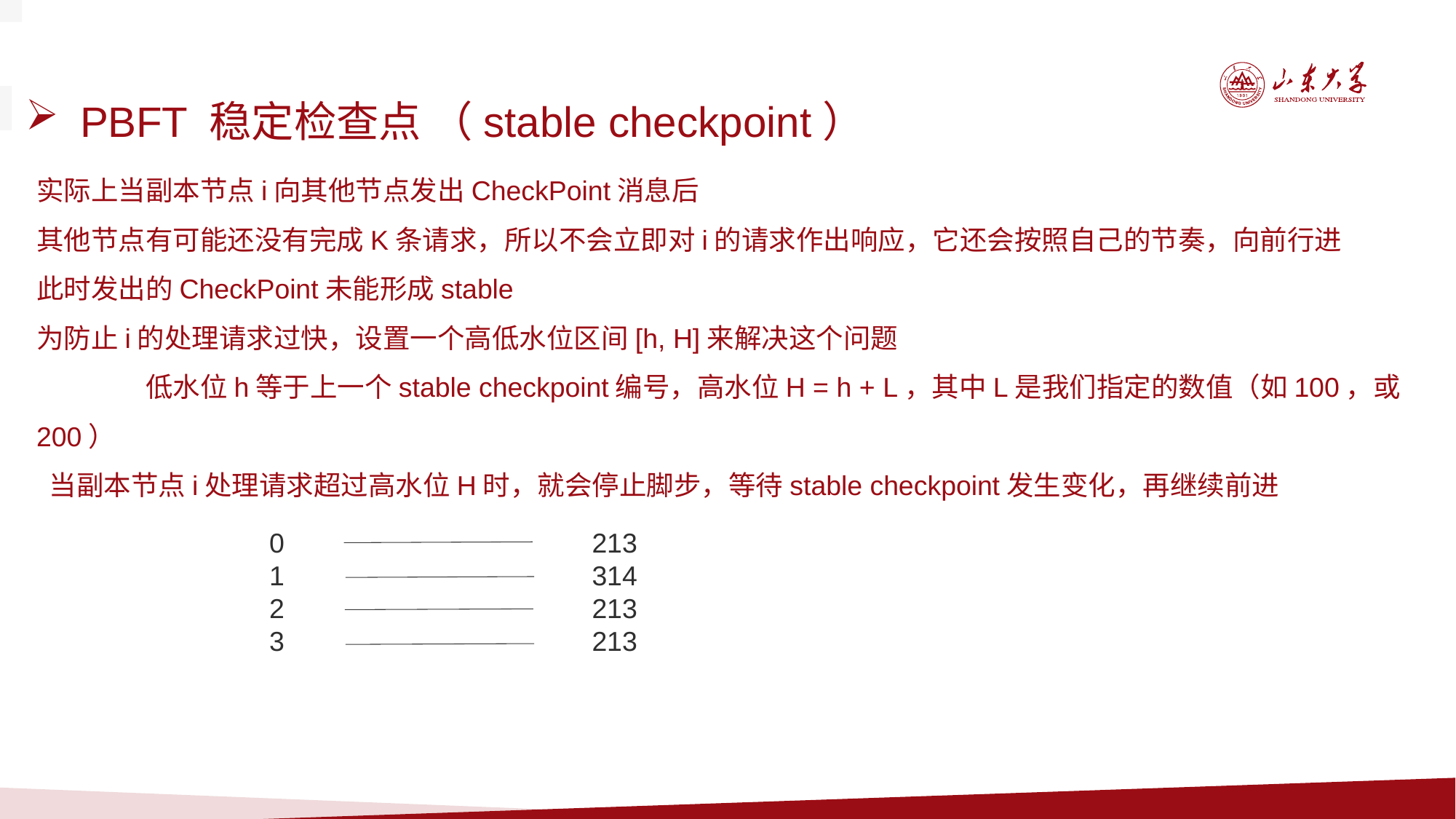

PBFT 稳定检查点 （stable checkpoint）
实际上当副本节点i向其他节点发出CheckPoint消息后
其他节点有可能还没有完成K条请求，所以不会立即对i的请求作出响应，它还会按照自己的节奏，向前行进
此时发出的CheckPoint未能形成stable
为防止i的处理请求过快，设置一个高低水位区间[h, H]来解决这个问题
	低水位h等于上一个stable checkpoint编号，高水位H = h + L，其中L是我们指定的数值（如100，或200）
 当副本节点i处理请求超过高水位H时，就会停止脚步，等待stable checkpoint发生变化，再继续前进

213
314
213
213
0
1
2
3